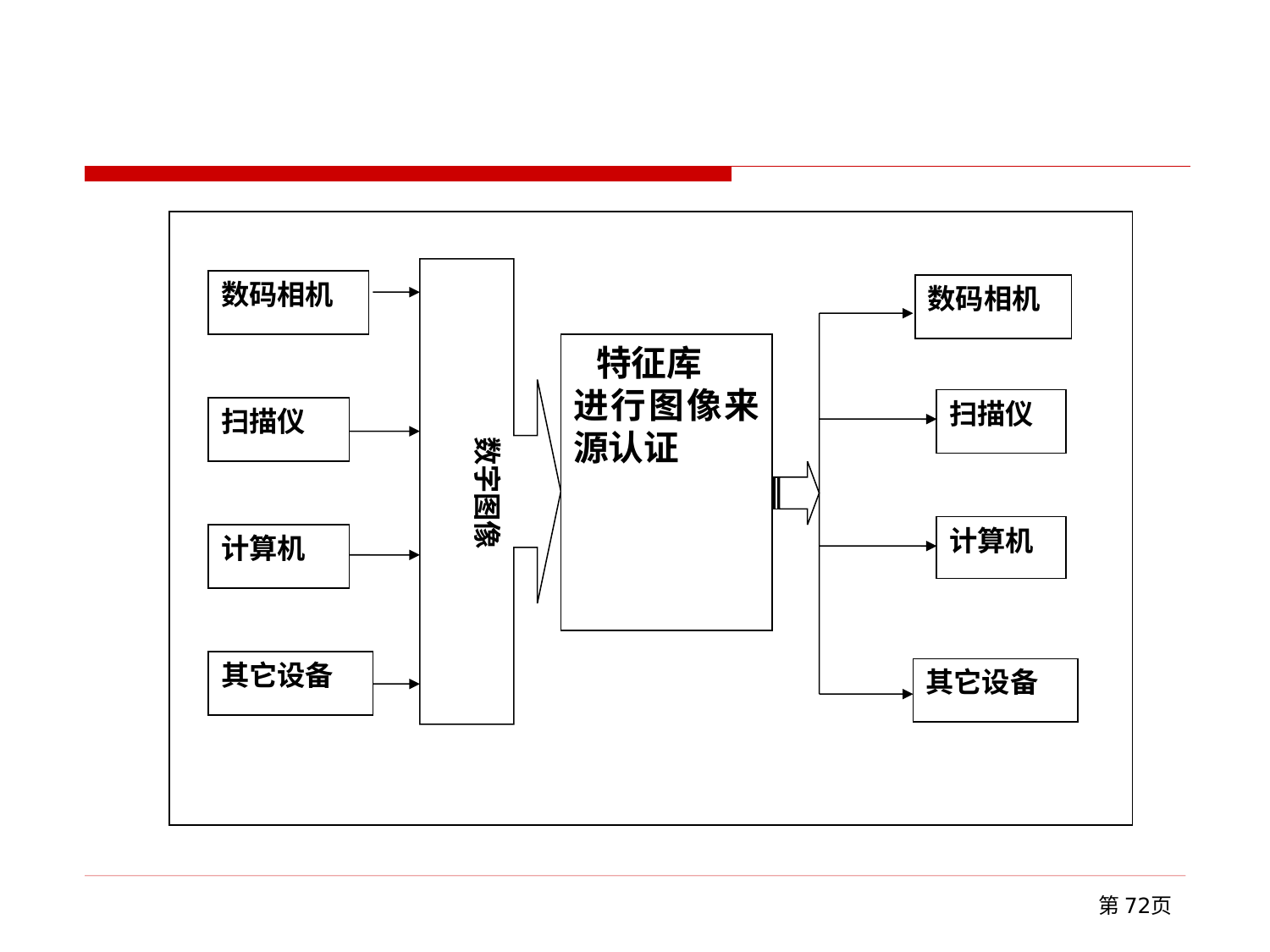

数码相机
数字图像
数码相机

  特征库
进行图像来源认证
扫描仪
扫描仪

计算机
计算机

其它设备
其它设备

72